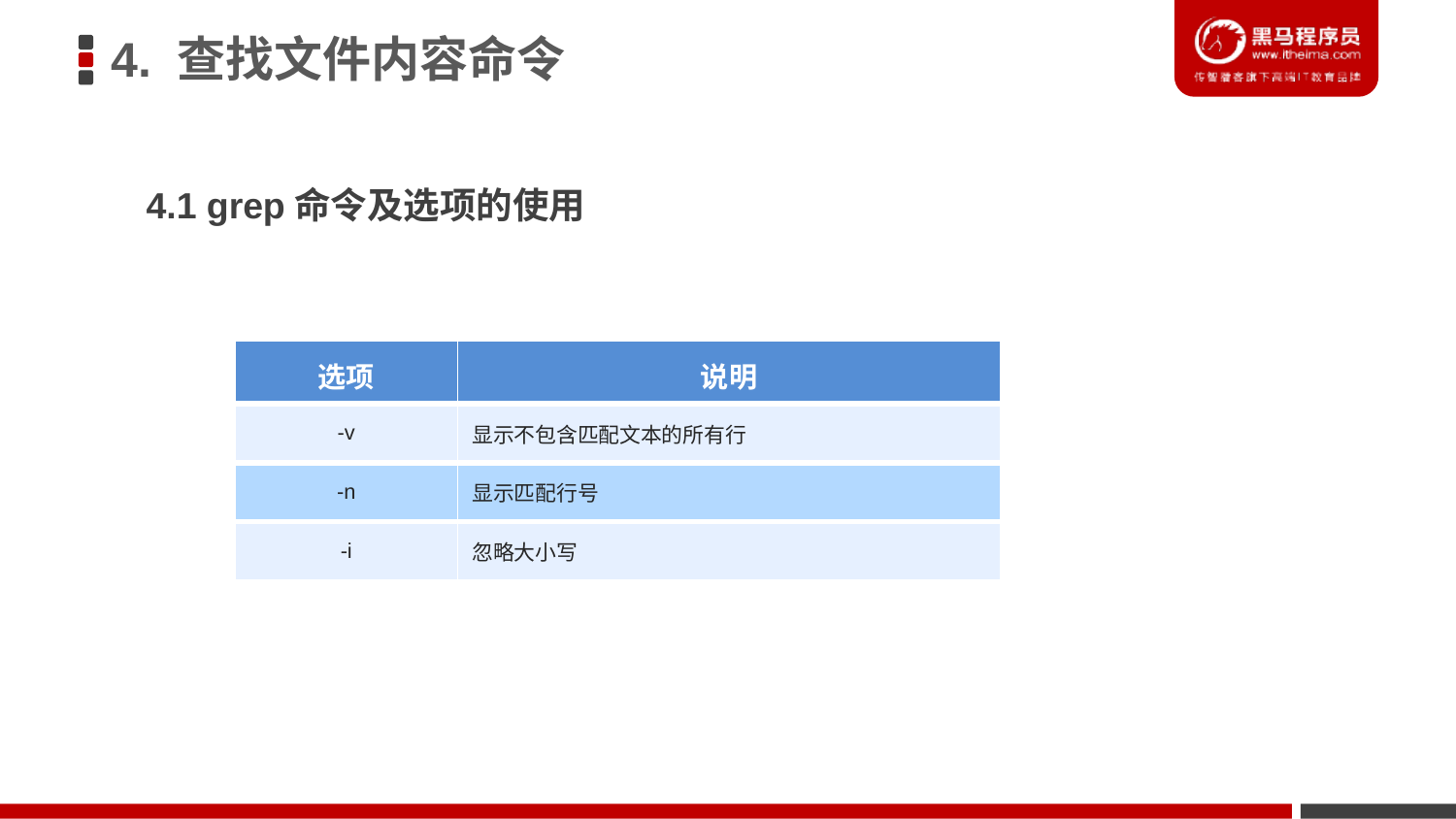

4. 查找文件内容命令
4.1 grep命令及选项的使用
| 选项 | 说明 |
| --- | --- |
| -v | 显示不包含匹配文本的所有行 |
| -n | 显示匹配行号 |
| -i | 忽略大小写 |